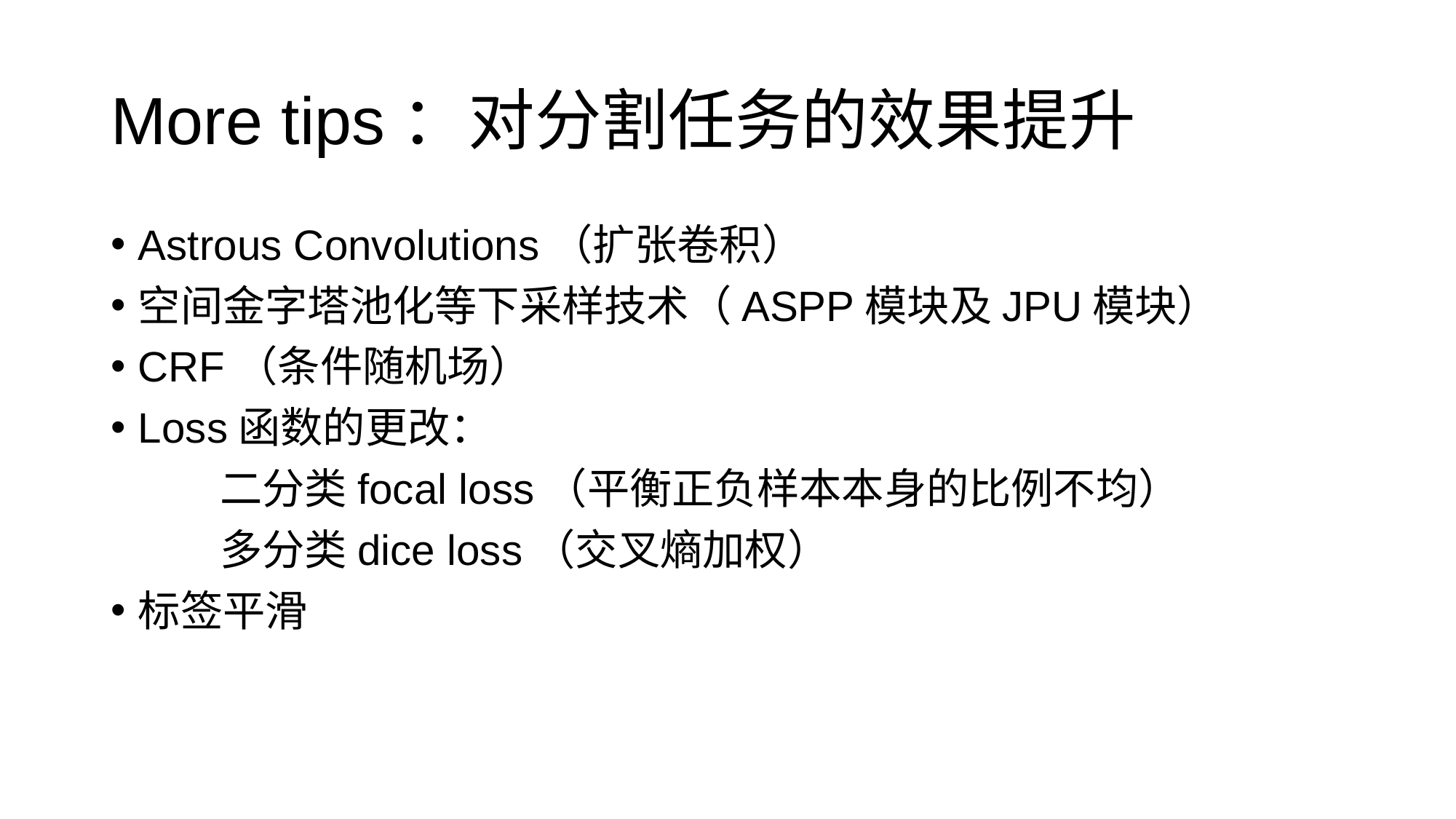

# More tips：对分割任务的效果提升
Astrous Convolutions（扩张卷积）
空间金字塔池化等下采样技术（ASPP模块及JPU模块）
CRF（条件随机场）
Loss函数的更改：
	二分类focal loss（平衡正负样本本身的比例不均）
	多分类dice loss（交叉熵加权）
标签平滑